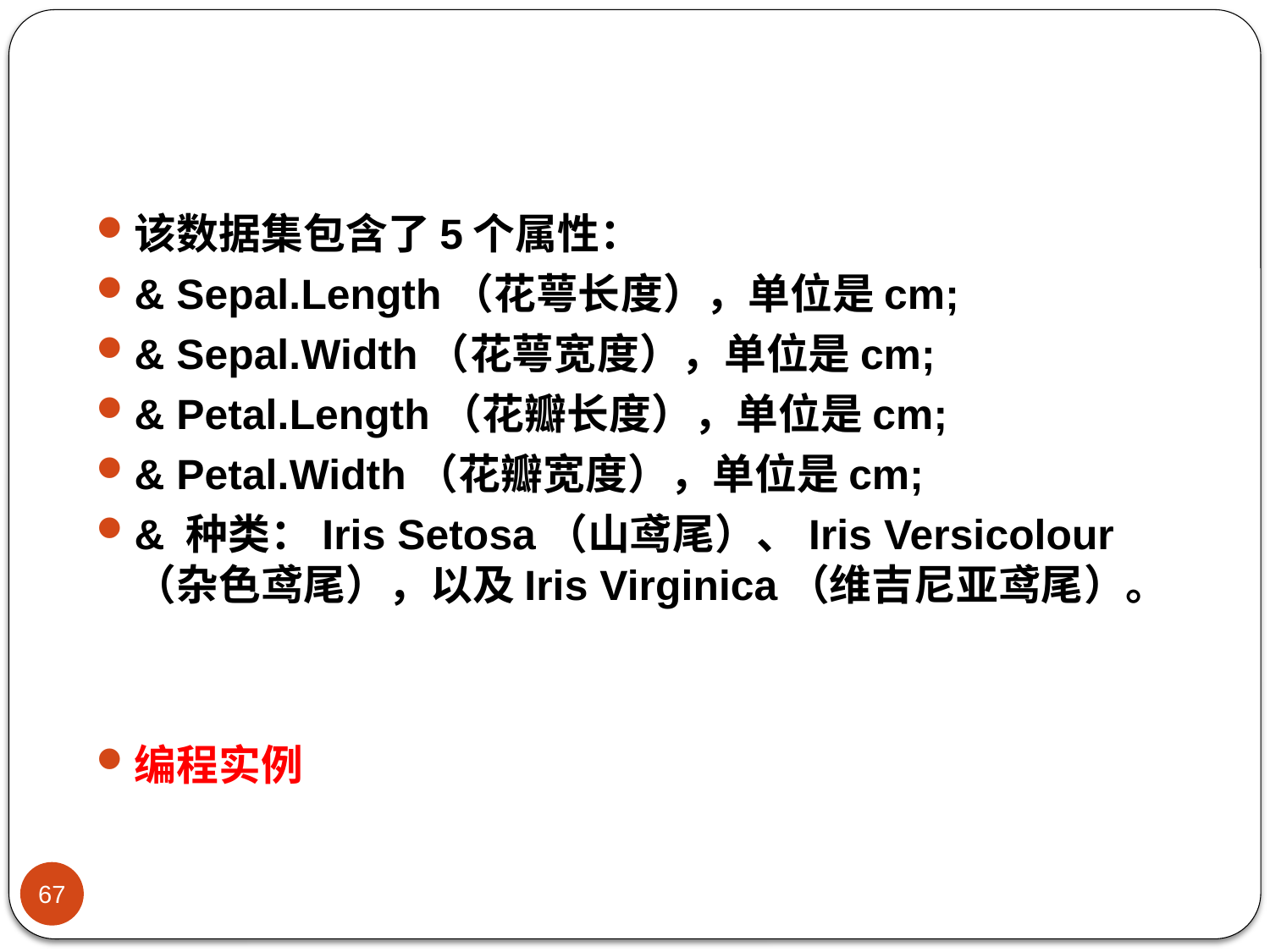

#
该数据集包含了5个属性：
& Sepal.Length（花萼长度），单位是cm;
& Sepal.Width（花萼宽度），单位是cm;
& Petal.Length（花瓣长度），单位是cm;
& Petal.Width（花瓣宽度），单位是cm;
& 种类：Iris Setosa（山鸢尾）、Iris Versicolour（杂色鸢尾），以及Iris Virginica（维吉尼亚鸢尾）。

编程实例
67